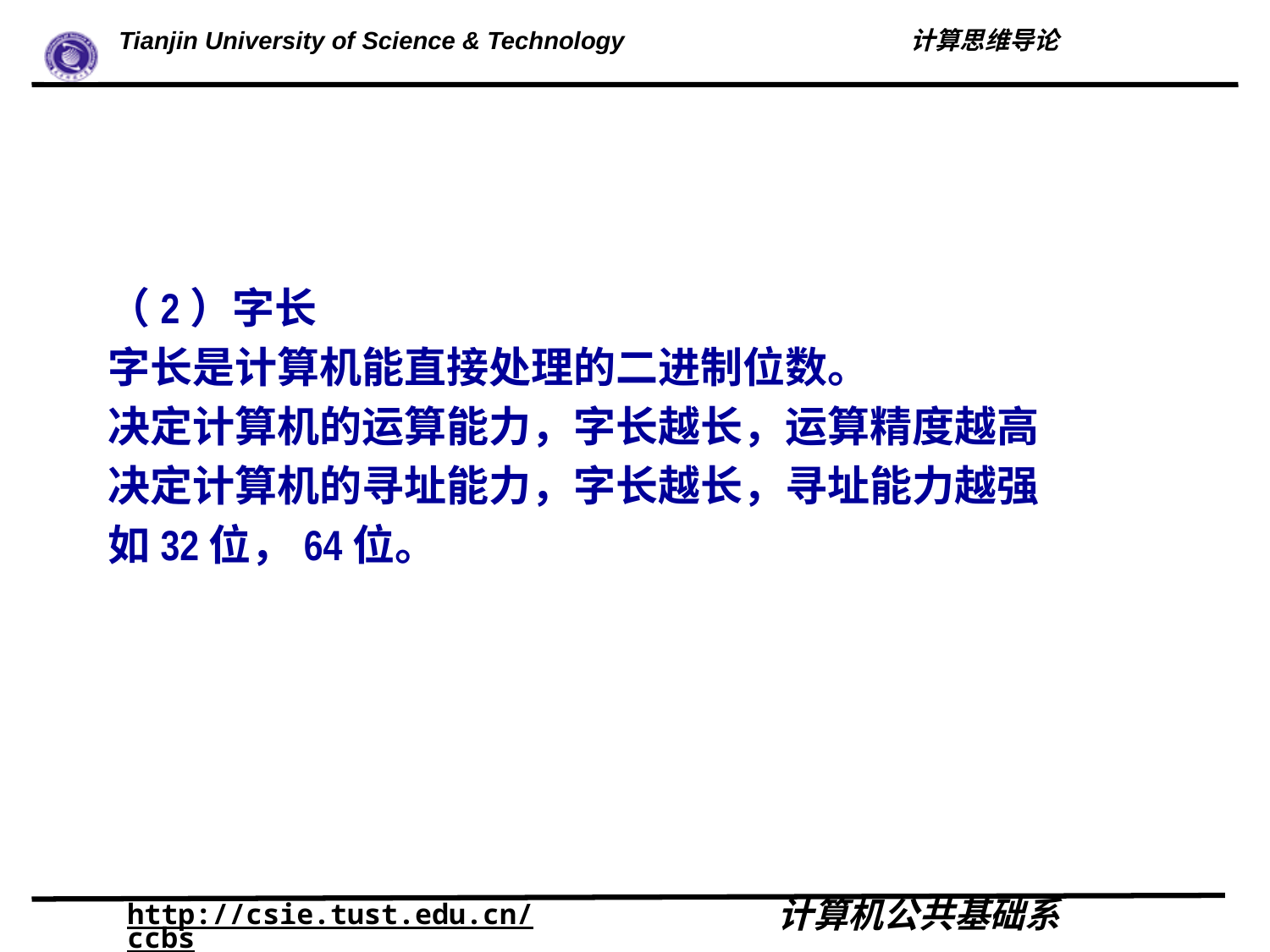

#
（2）字长
字长是计算机能直接处理的二进制位数。
决定计算机的运算能力，字长越长，运算精度越高
决定计算机的寻址能力，字长越长，寻址能力越强
如32位，64位。